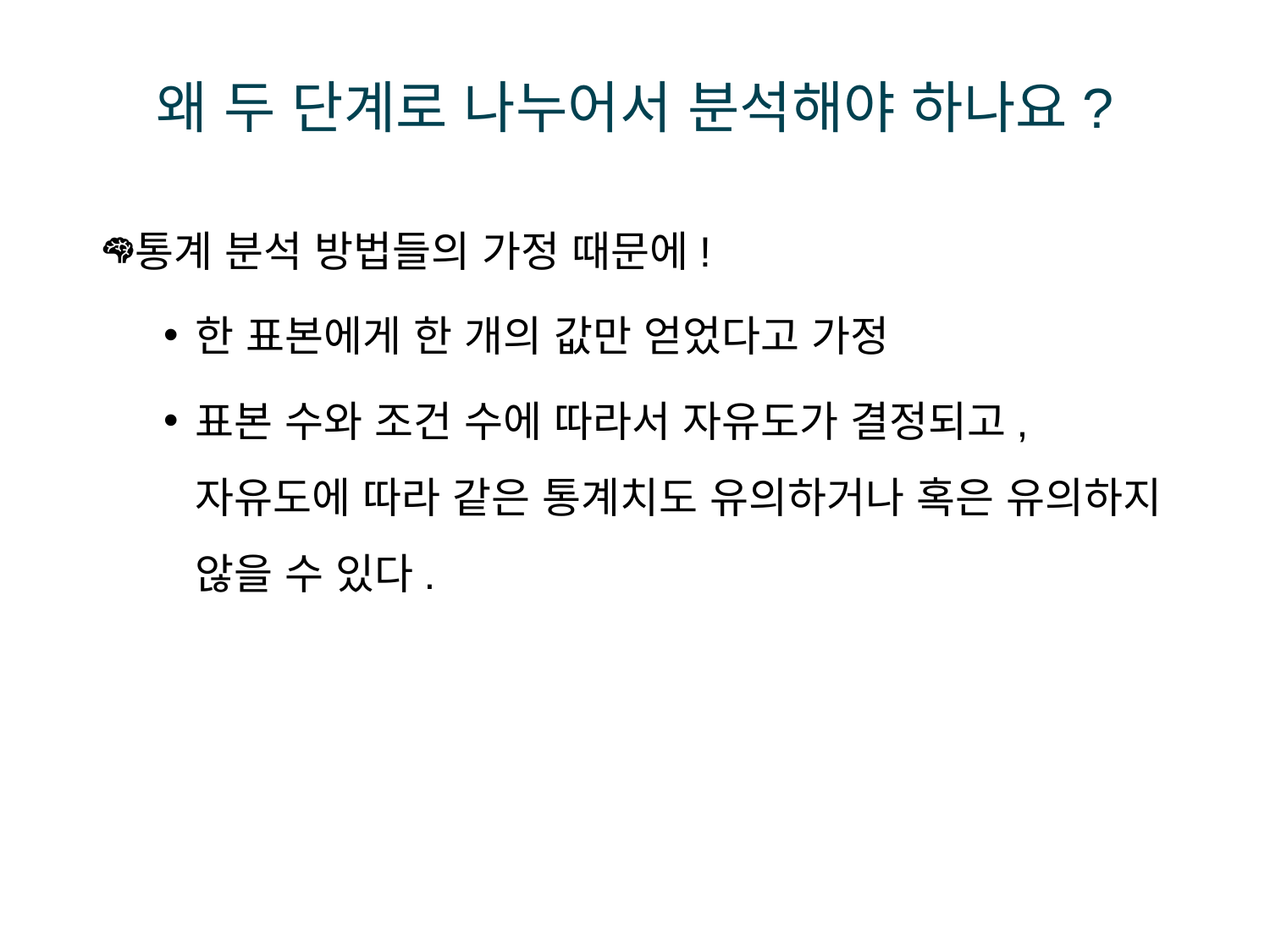

# 왜 두 단계로 나누어서 분석해야 하나요?
통계 분석 방법들의 가정 때문에!
한 표본에게 한 개의 값만 얻었다고 가정
표본 수와 조건 수에 따라서 자유도가 결정되고, 자유도에 따라 같은 통계치도 유의하거나 혹은 유의하지 않을 수 있다.